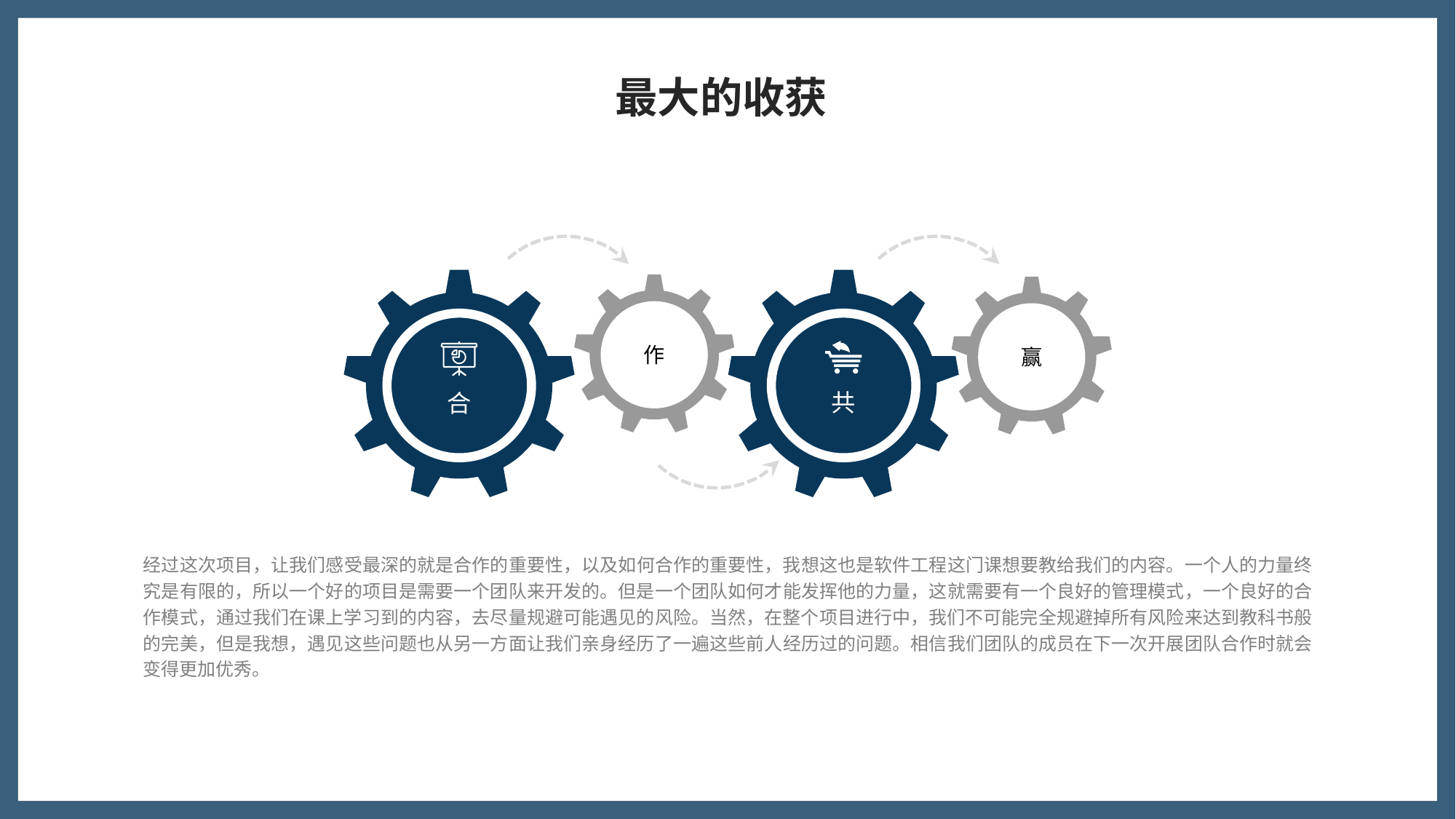

最大的收获

合

共

作
关键词
赢

经过这次项目，让我们感受最深的就是合作的重要性，以及如何合作的重要性，我想这也是软件工程这门课想要教给我们的内容。一个人的力量终究是有限的，所以一个好的项目是需要一个团队来开发的。但是一个团队如何才能发挥他的力量，这就需要有一个良好的管理模式，一个良好的合作模式，通过我们在课上学习到的内容，去尽量规避可能遇见的风险。当然，在整个项目进行中，我们不可能完全规避掉所有风险来达到教科书般的完美，但是我想，遇见这些问题也从另一方面让我们亲身经历了一遍这些前人经历过的问题。相信我们团队的成员在下一次开展团队合作时就会变得更加优秀。